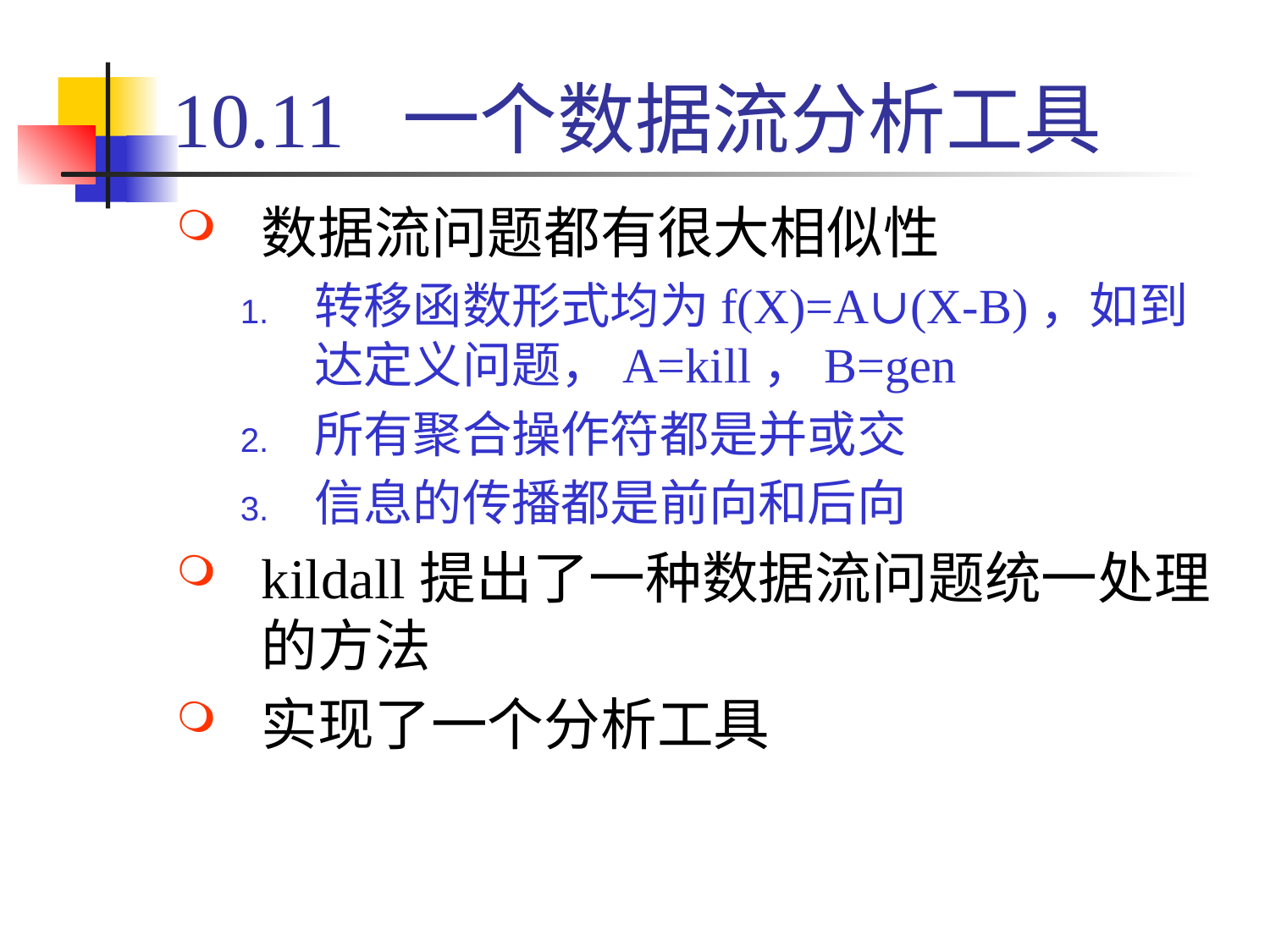

# 10.11  一个数据流分析工具
数据流问题都有很大相似性
转移函数形式均为f(X)=A∪(X-B)，如到达定义问题，A=kill，B=gen
所有聚合操作符都是并或交
信息的传播都是前向和后向
kildall提出了一种数据流问题统一处理的方法
实现了一个分析工具